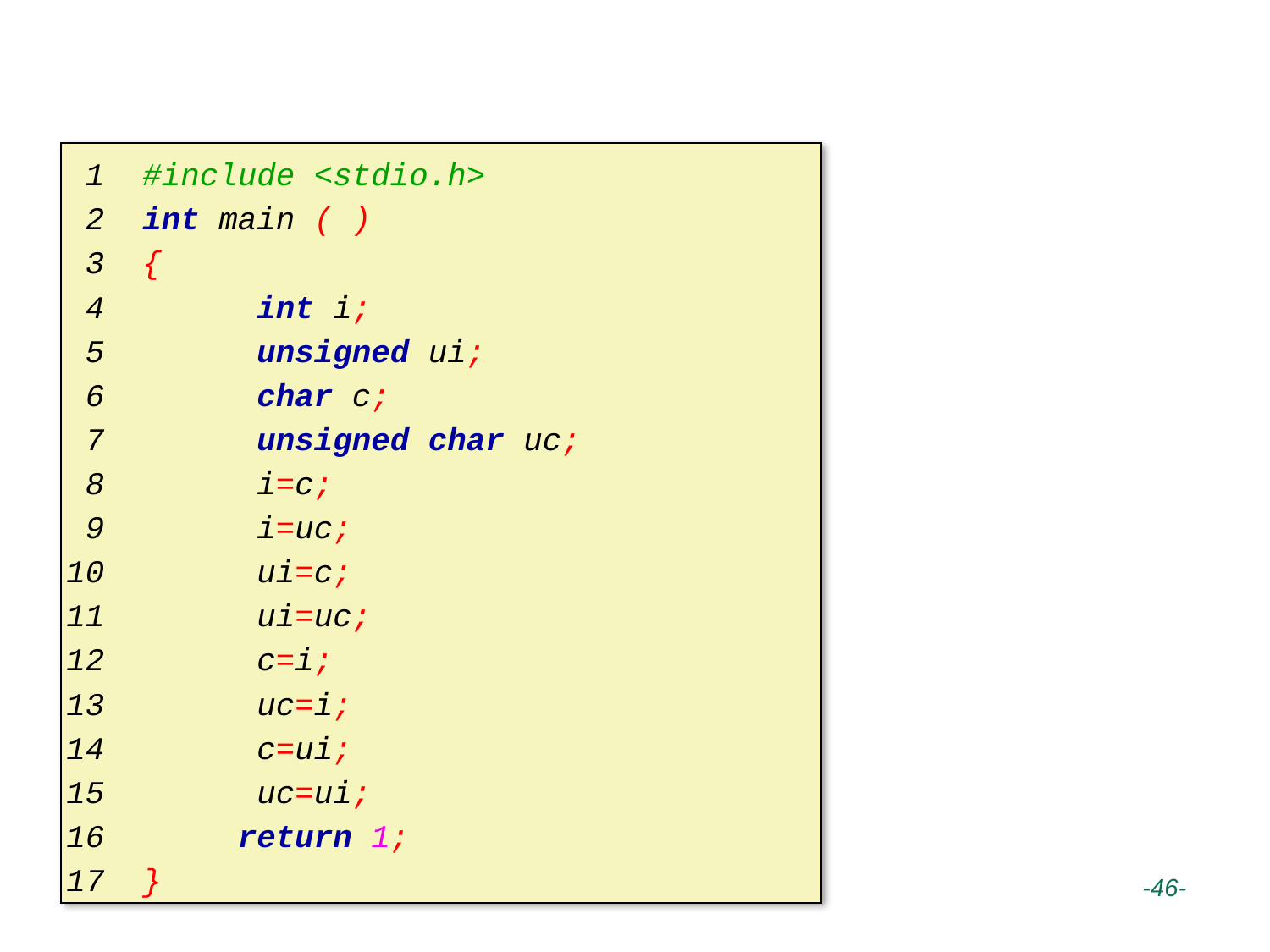

# 整数强制转换
 1  #include <stdio.h>
 2  int main ( )
 3  {
 4        int i;
 5        unsigned ui;
 6        char c;
 7        unsigned char uc;
 8        i=c;
 9        i=uc;
10        ui=c;
11        ui=uc;
12        c=i;
13        uc=i;
14        c=ui;
15        uc=ui;
16       return 1;
17  }
 -46-